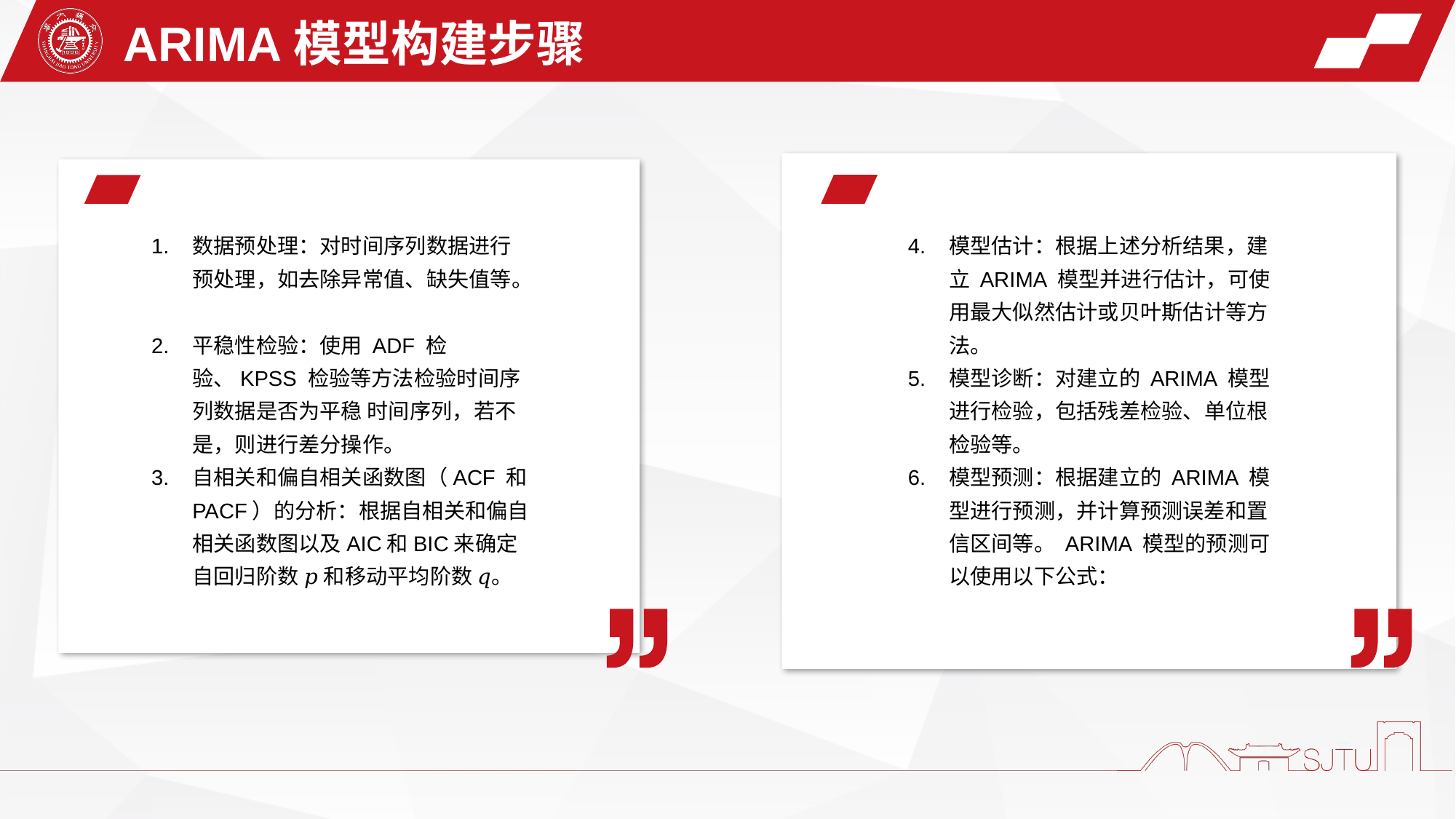

ARIMA模型构建步骤

数据预处理：对时间序列数据进行预处理，如去除异常值、缺失值等。
平稳性检验：使用 ADF 检验、KPSS 检验等方法检验时间序列数据是否为平稳 时间序列，若不是，则进行差分操作。
自相关和偏自相关函数图（ACF 和 PACF）的分析：根据自相关和偏自相关函数图以及AIC和BIC来确定自回归阶数 𝑝 和移动平均阶数 𝑞。
模型估计：根据上述分析结果，建立 ARIMA 模型并进行估计，可使用最大似然估计或贝叶斯估计等方法。
模型诊断：对建立的 ARIMA 模型进行检验，包括残差检验、单位根检验等。
模型预测：根据建立的 ARIMA 模型进行预测，并计算预测误差和置信区间等。 ARIMA 模型的预测可以使用以下公式：